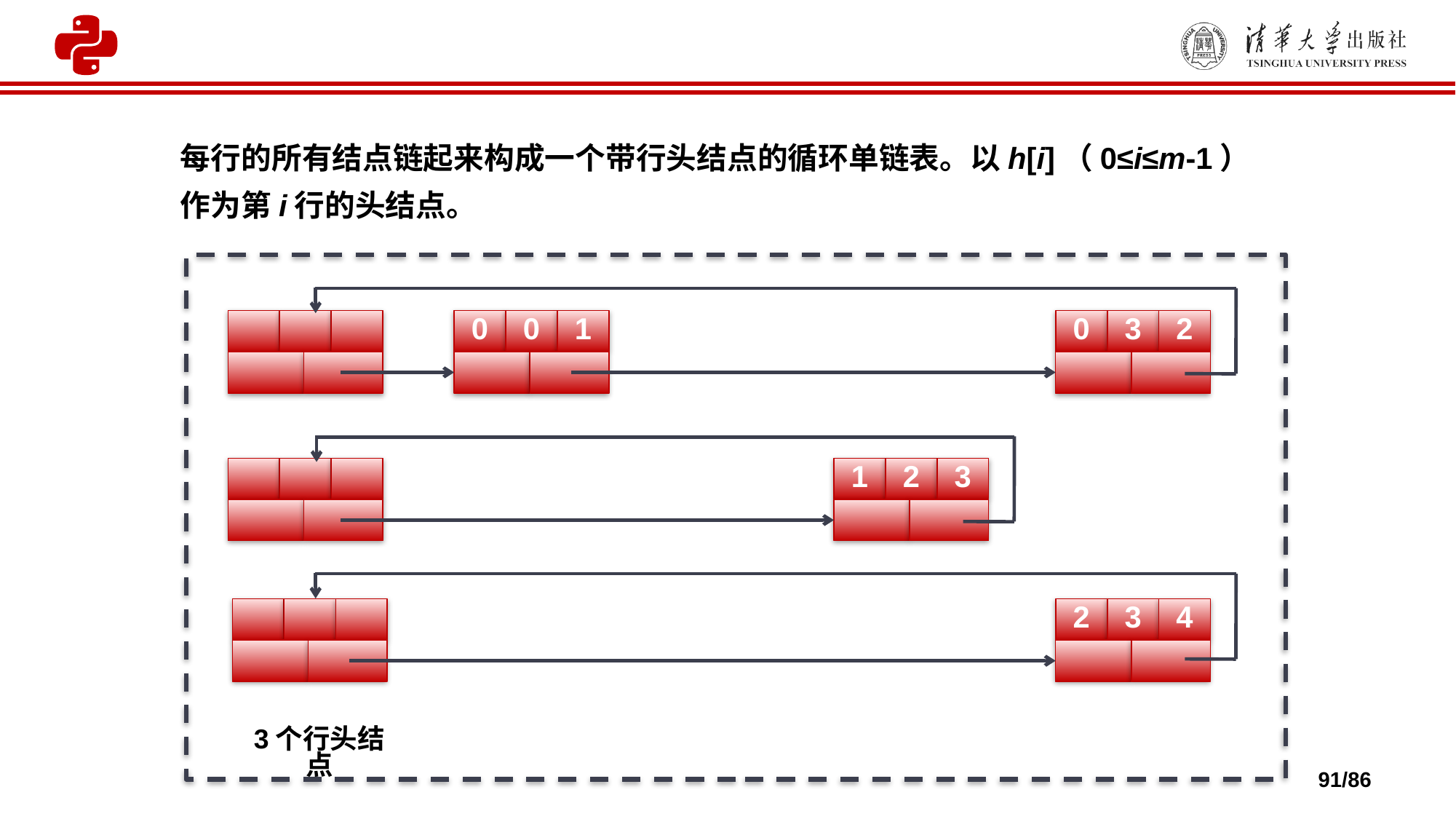

每行的所有结点链起来构成一个带行头结点的循环单链表。以h[i]（0≤i≤m-1）作为第i行的头结点。

0
0
1

0
3
2

1
2
3

2
3
4

3个行头结点
91/86